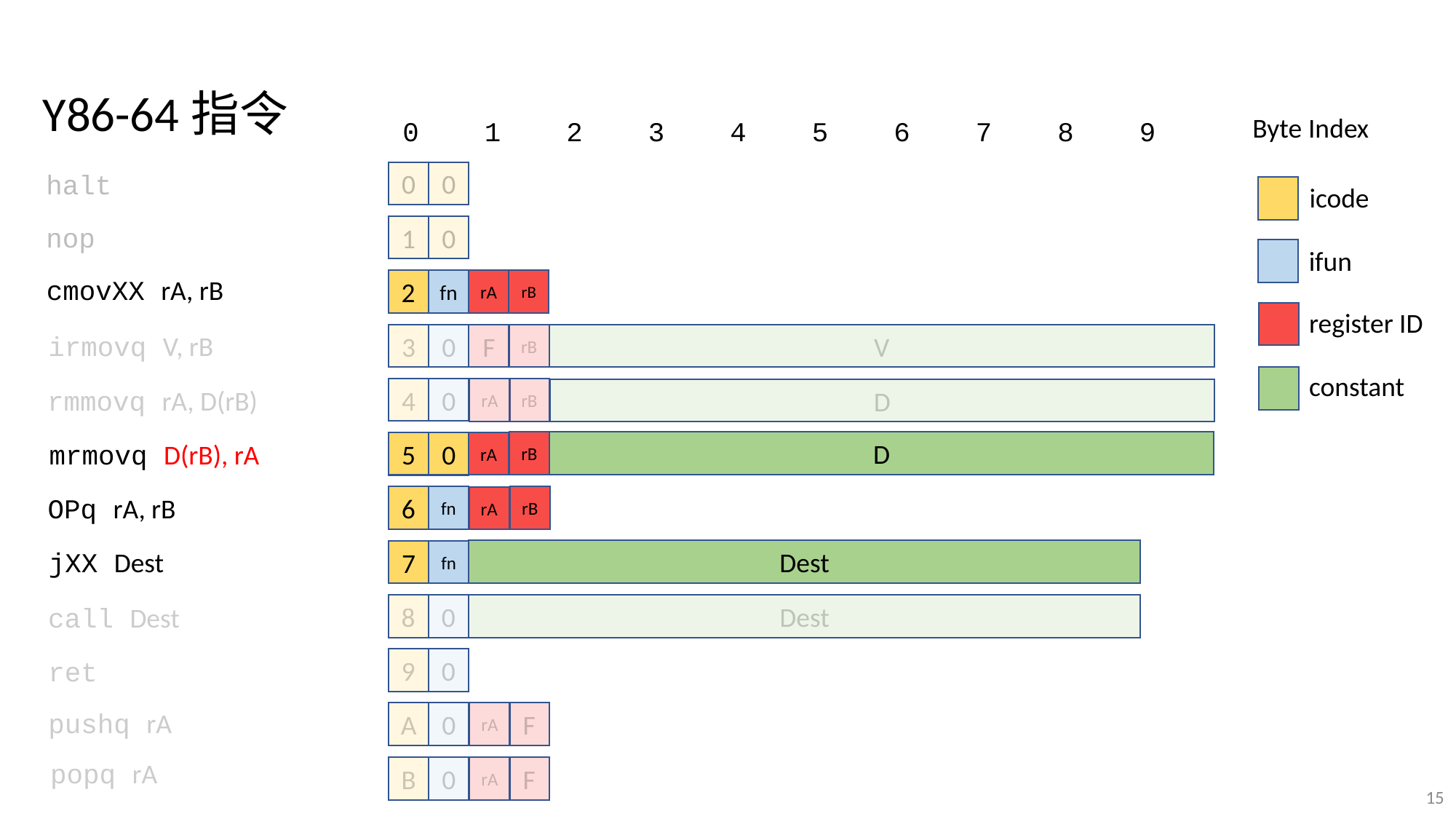

Y86-64指令
Byte Index
0    1    2    3    4    5    6    7	8    9
halt
0
0
icode

nop
1
0
ifun

cmovXX rA, rB
rA
rB
2
fn
register ID

irmovq V, rB
F
rB
V
3
0
constant

rmmovq rA, D(rB)
4
0
rA
rB
D
rB
D
mrmovq D(rB), rA
rA
5
0
OPq rA, rB
6
fn
rB
rA
jXX Dest
Dest
7
fn
Dest
8
0
call Dest
9
0
ret
pushq rA
rA
F
A
0
popq rA
F
B
0
rA
15